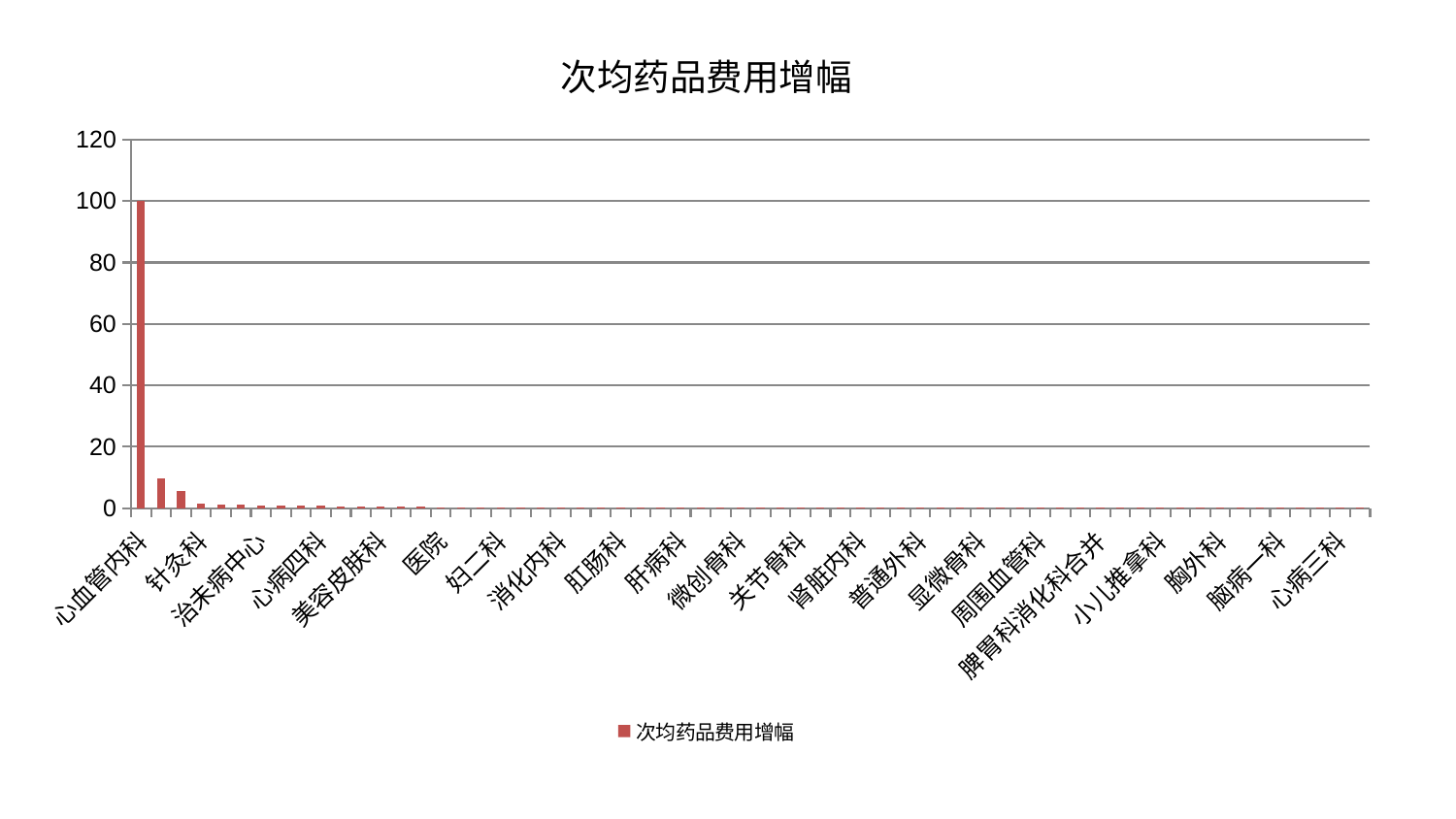

### Chart: 次均药品费用增幅

| Category | 次均药品费用增幅 |
|---|---|
| 心血管内科 | 100.0 |
| 乳腺甲状腺外科 | 9.727384893655167 |
| 泌尿外科 | 5.7754204627324235 |
| 针灸科 | 1.4698344163128239 |
| 老年医学科 | 1.192486197071315 |
| 脊柱骨科 | 1.1693780129747504 |
| 治未病中心 | 0.8900534106586325 |
| 脾胃病科 | 0.859259053869914 |
| 脑病三科 | 0.7936701761751823 |
| 心病四科 | 0.7841666437887462 |
| 口腔科 | 0.5712541258990517 |
| 内分泌科 | 0.510986787473314 |
| 美容皮肤科 | 0.48680176388203833 |
| 肝胆外科 | 0.46812030426344464 |
| 呼吸内科 | 0.45021975334652575 |
| 医院 | 0.37587657101180644 |
| 眼科 | 0.3483602701114963 |
| 耳鼻喉科 | 0.34402503773618937 |
| 妇二科 | 0.33771690369266744 |
| 妇科妇二科合并 | 0.3179345014505789 |
| 皮肤科 | 0.30044838669755625 |
| 消化内科 | 0.29922772581991214 |
| 重症医学科 | 0.2942856717433563 |
| 神经内科 | 0.28476657278740836 |
| 肛肠科 | 0.2567807782186032 |
| 综合内科 | 0.23888043173678172 |
| 儿科 | 0.23425566273998108 |
| 肝病科 | 0.22350026307248513 |
| 身心医学科 | 0.22114218575870892 |
| 中医经典科 | 0.21992582350023418 |
| 微创骨科 | 0.20322015242873964 |
| 康复科 | 0.20293223983696582 |
| 西区重症医学科 | 0.2023756639760375 |
| 关节骨科 | 0.1975307434954165 |
| 推拿科 | 0.19541229378859842 |
| 男科 | 0.19251589750540132 |
| 肾脏内科 | 0.18233176998784628 |
| 肾病科 | 0.18123551807251367 |
| 肿瘤内科 | 0.17639517716421146 |
| 普通外科 | 0.16530609180332892 |
| 东区重症医学科 | 0.15530444659293713 |
| 小儿骨科 | 0.15082384270723892 |
| 显微骨科 | 0.14477745459861346 |
| 心病二科 | 0.14146410241888502 |
| 血液科 | 0.14106041009360473 |
| 周围血管科 | 0.1339409395022055 |
| 运动损伤骨科 | 0.13280689619428998 |
| 创伤骨科 | 0.1306041415312869 |
| 脾胃科消化科合并 | 0.12913376222820752 |
| 心病一科 | 0.12428548390882131 |
| 神经外科 | 0.12419947690779624 |
| 小儿推拿科 | 0.12385094024372464 |
| 风湿病科 | 0.1218672869951824 |
| 骨科 | 0.11969848515392909 |
| 胸外科 | 0.11715142791275418 |
| 东区肾病科 | 0.11316056205091342 |
| 脑病二科 | 0.11298482406051866 |
| 脑病一科 | 0.11297728404280709 |
| 妇科 | 0.11028120659828224 |
| 中医外治中心 | 0.10878047058798096 |
| 心病三科 | 0.10722379912555689 |
| 产科 | 0.10671240204174015 |
18